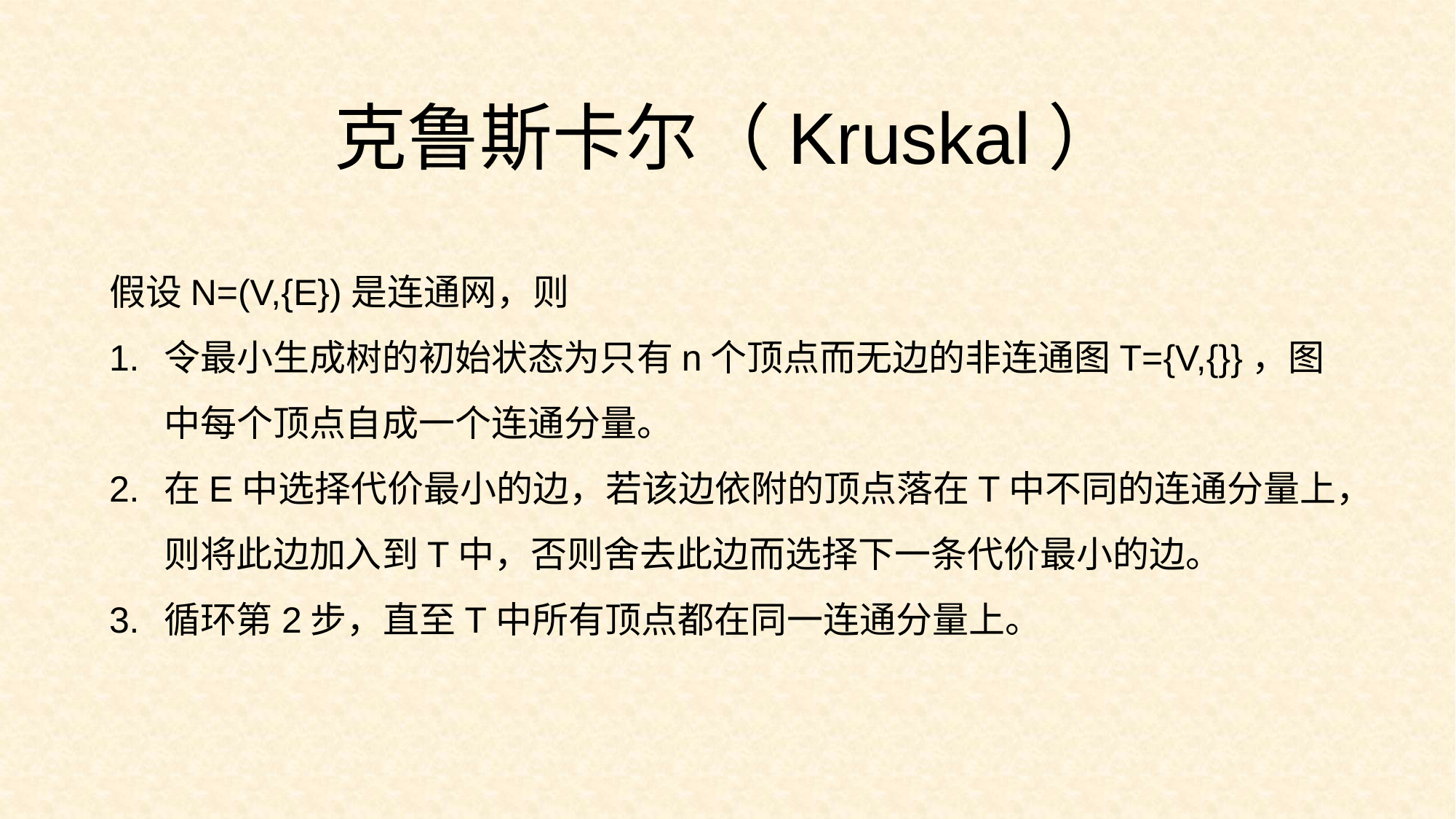

克鲁斯卡尔（Kruskal）
假设N=(V,{E})是连通网，则
令最小生成树的初始状态为只有n个顶点而无边的非连通图T={V,{}}，图中每个顶点自成一个连通分量。
在E中选择代价最小的边，若该边依附的顶点落在T中不同的连通分量上，则将此边加入到T中，否则舍去此边而选择下一条代价最小的边。
循环第2步，直至T中所有顶点都在同一连通分量上。